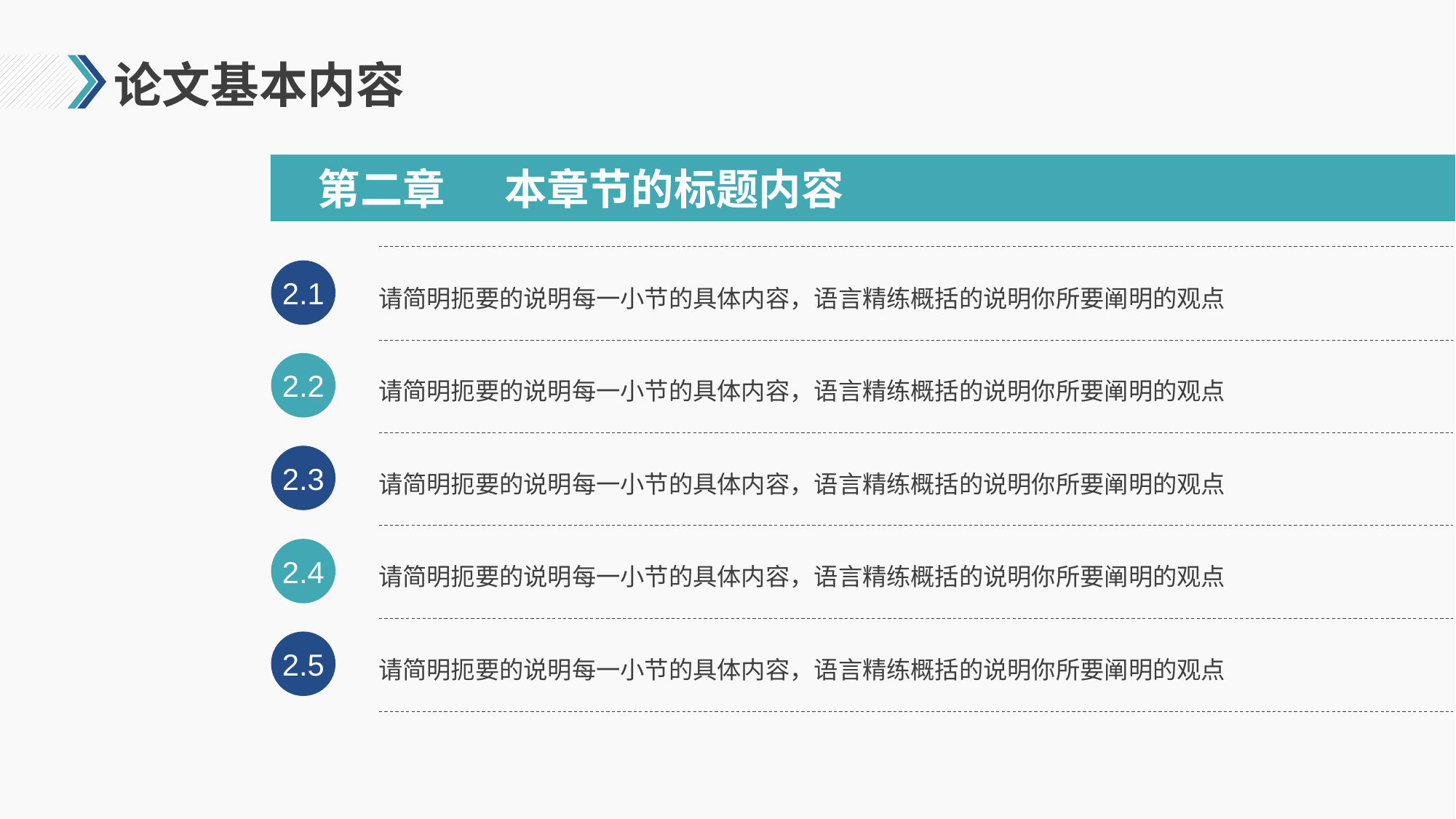

# 论文基本内容
本章节的标题内容
第二章
2.1
请简明扼要的说明每一小节的具体内容，语言精练概括的说明你所要阐明的观点
2.2
请简明扼要的说明每一小节的具体内容，语言精练概括的说明你所要阐明的观点
2.3
请简明扼要的说明每一小节的具体内容，语言精练概括的说明你所要阐明的观点
2.4
请简明扼要的说明每一小节的具体内容，语言精练概括的说明你所要阐明的观点
2.5
请简明扼要的说明每一小节的具体内容，语言精练概括的说明你所要阐明的观点